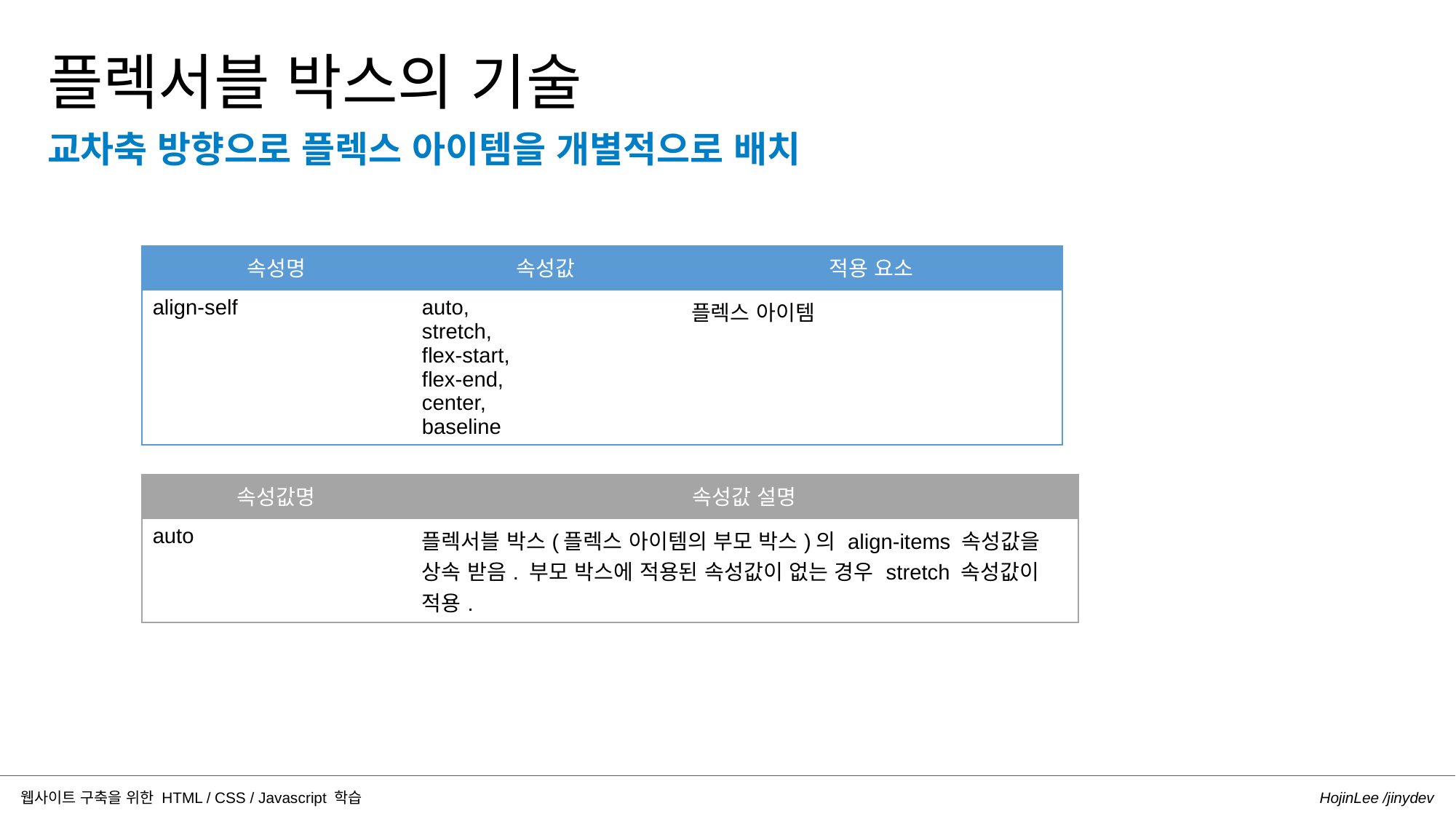

플렉서블 박스의 기술
교차축 방향으로 플렉스 아이템을 개별적으로 배치
| 속성명 | 속성값 | 적용 요소 |
| --- | --- | --- |
| align-self | auto, stretch, flex-start, flex-end, center, baseline | 플렉스 아이템 |
| 속성값명 | 속성값 설명 |
| --- | --- |
| auto | 플렉서블 박스(플렉스 아이템의 부모 박스)의 align-items 속성값을 상속 받음. 부모 박스에 적용된 속성값이 없는 경우 stretch 속성값이 적용. |
HojinLee /jinydev
웹사이트 구축을 위한 HTML / CSS / Javascript 학습